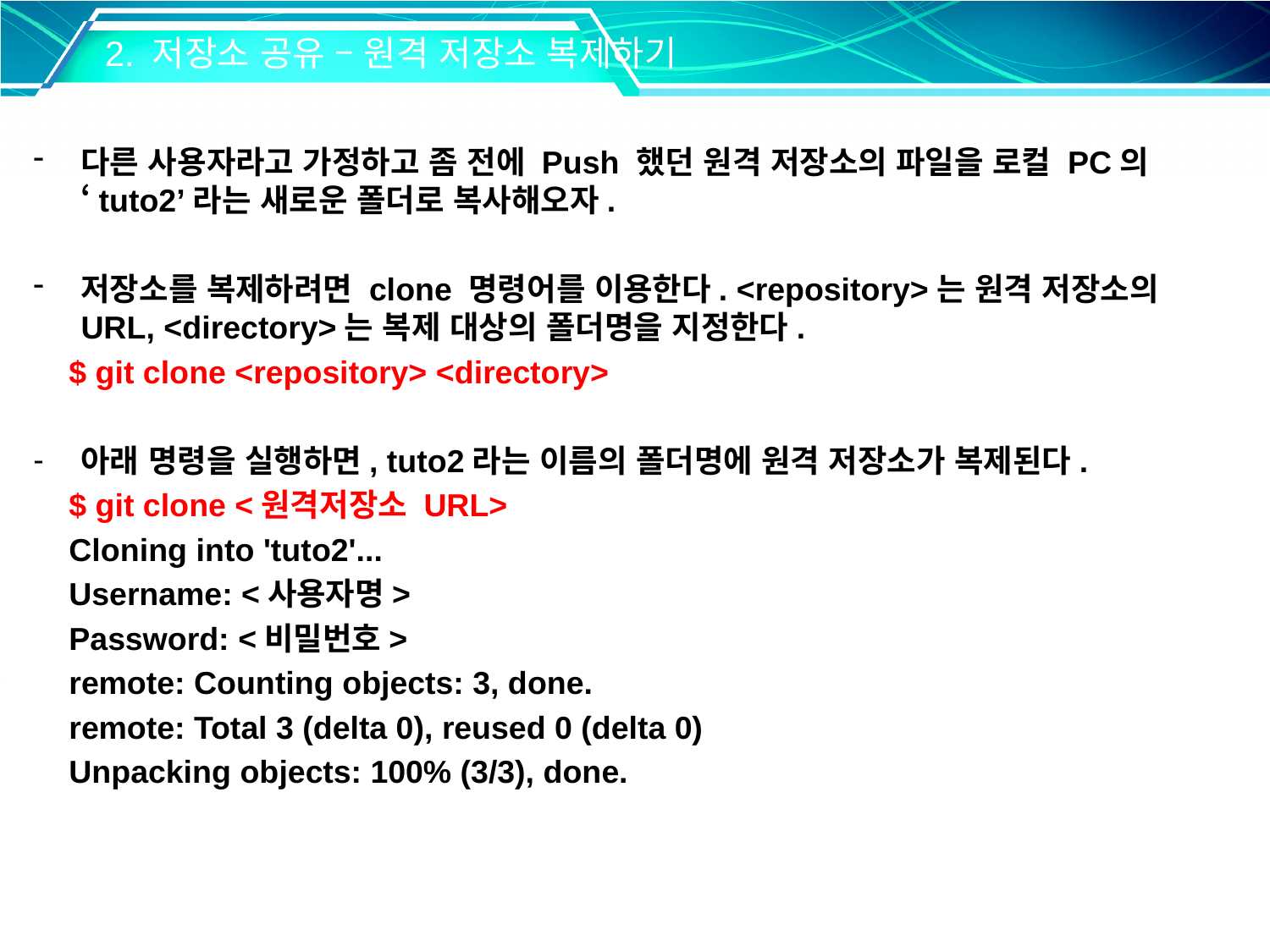

2. 저장소 공유 – 원격 저장소 복제하기
다른 사용자라고 가정하고 좀 전에 Push 했던 원격 저장소의 파일을 로컬 PC의 ‘tuto2’라는 새로운 폴더로 복사해오자.

저장소를 복제하려면 clone 명령어를 이용한다. <repository>는 원격 저장소의 URL, <directory>는 복제 대상의 폴더명을 지정한다.
    $ git clone <repository> <directory>

아래 명령을 실행하면, tuto2라는 이름의 폴더명에 원격 저장소가 복제된다.
    $ git clone <원격저장소 URL>
    Cloning into 'tuto2'...
    Username: <사용자명>
    Password: <비밀번호>
    remote: Counting objects: 3, done.
    remote: Total 3 (delta 0), reused 0 (delta 0)
    Unpacking objects: 100% (3/3), done.